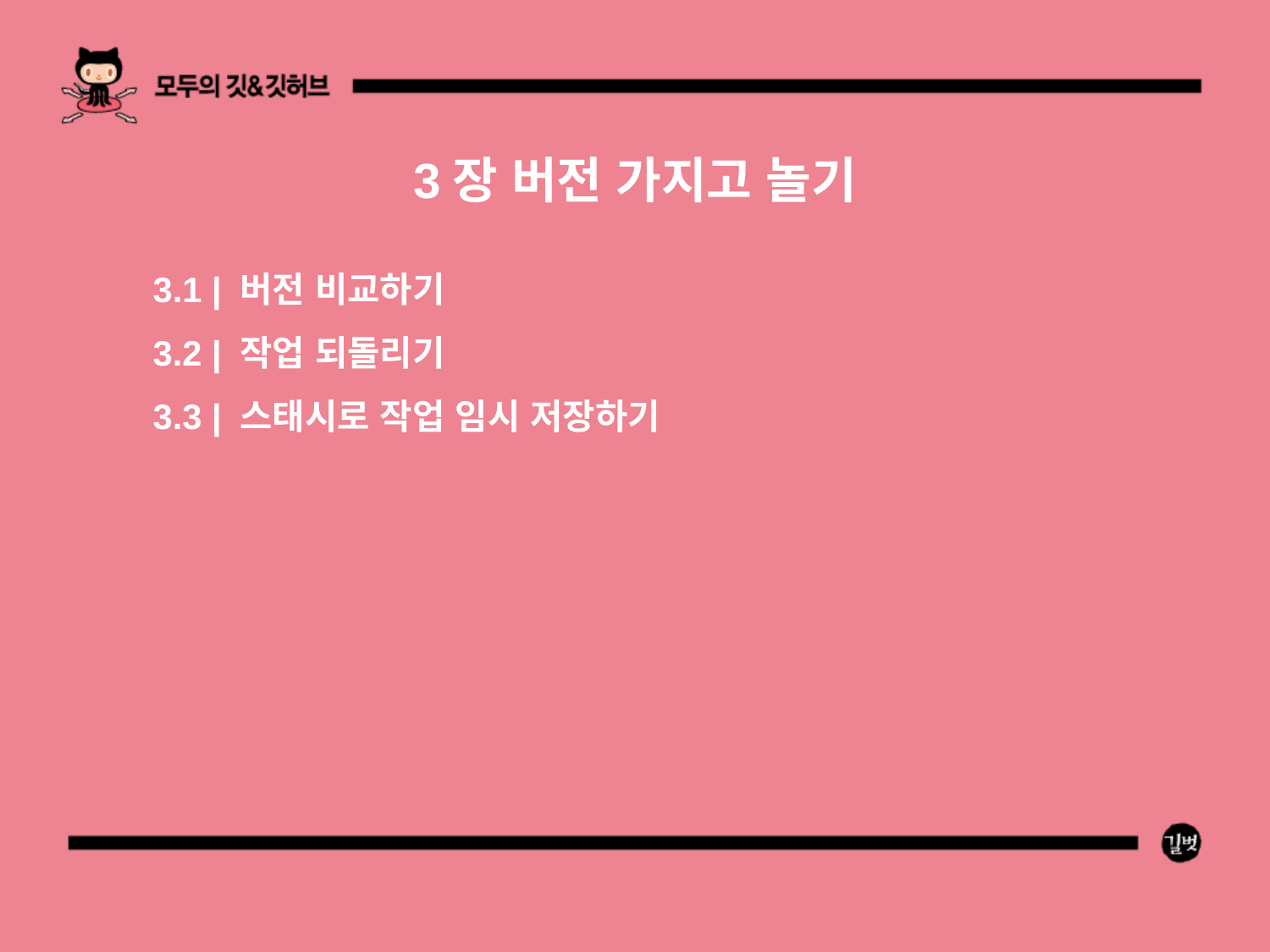

3장 버전 가지고 놀기
3.1 | 버전 비교하기
3.2 | 작업 되돌리기
3.3 | 스태시로 작업 임시 저장하기